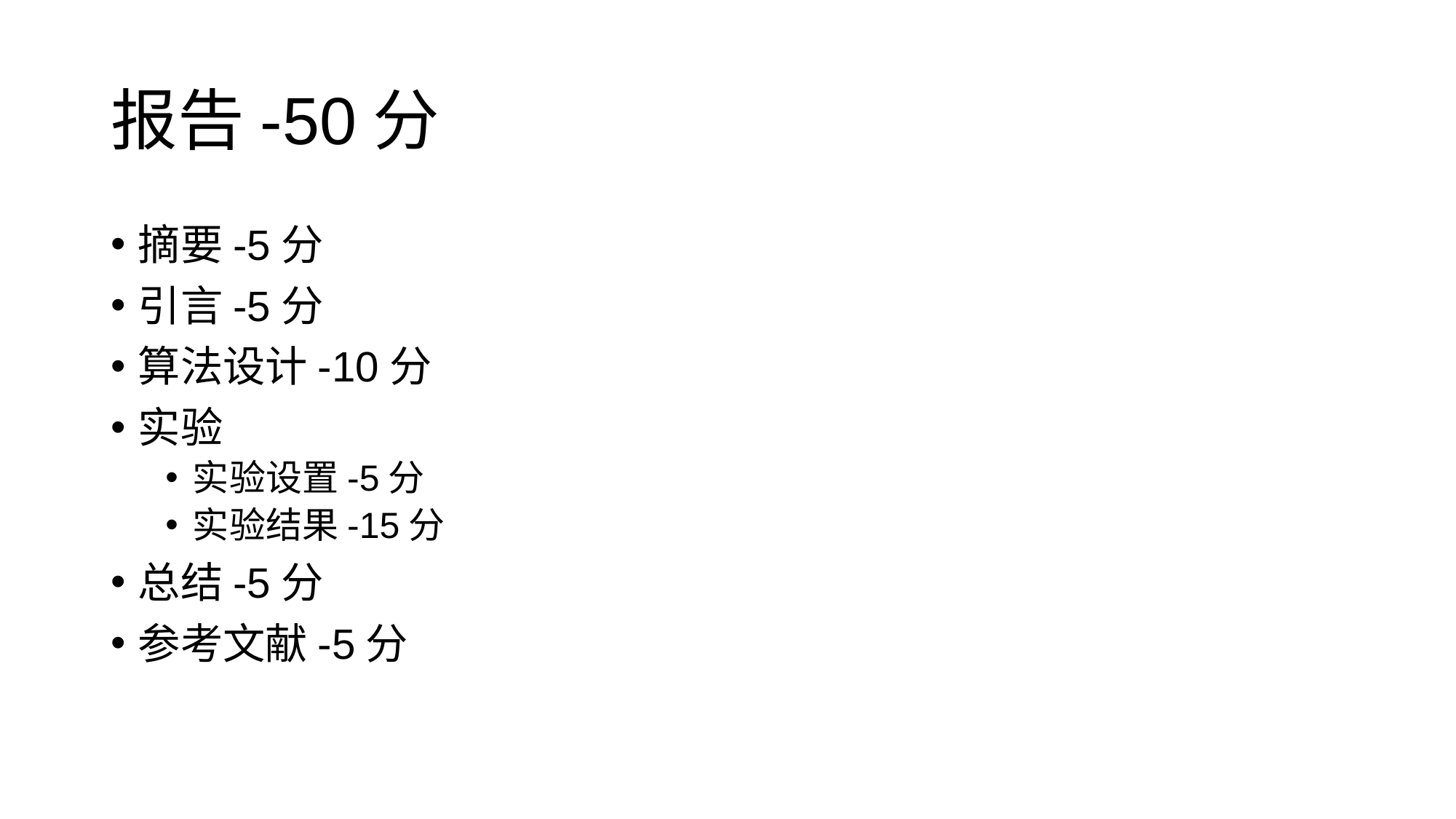

# 报告-50分
摘要-5分
引言-5分
算法设计-10分
实验
实验设置-5分
实验结果-15分
总结-5分
参考文献-5分